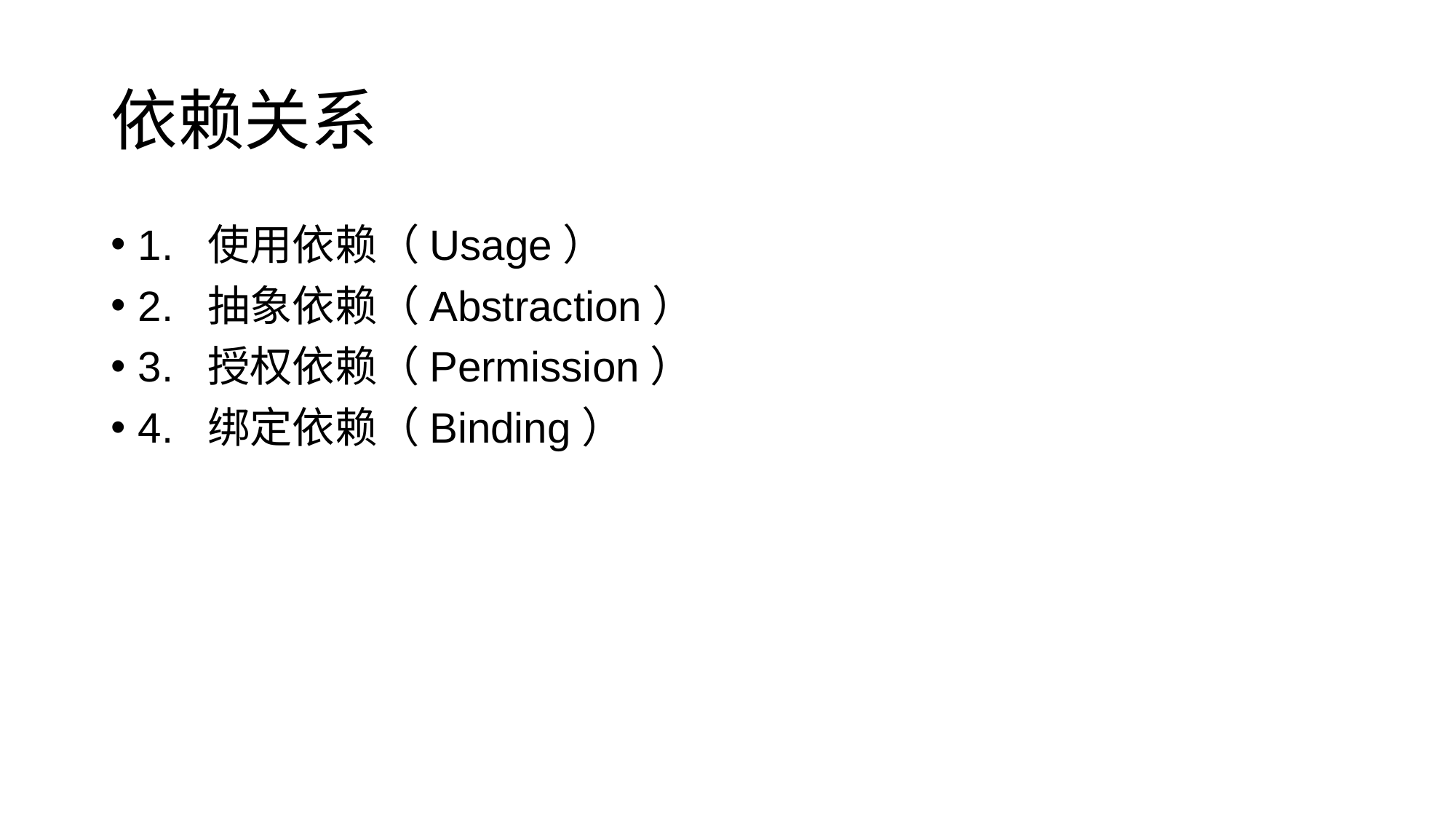

# 依赖关系
1.  使用依赖（Usage）
2.  抽象依赖（Abstraction）
3.  授权依赖（Permission）
4.  绑定依赖（Binding）